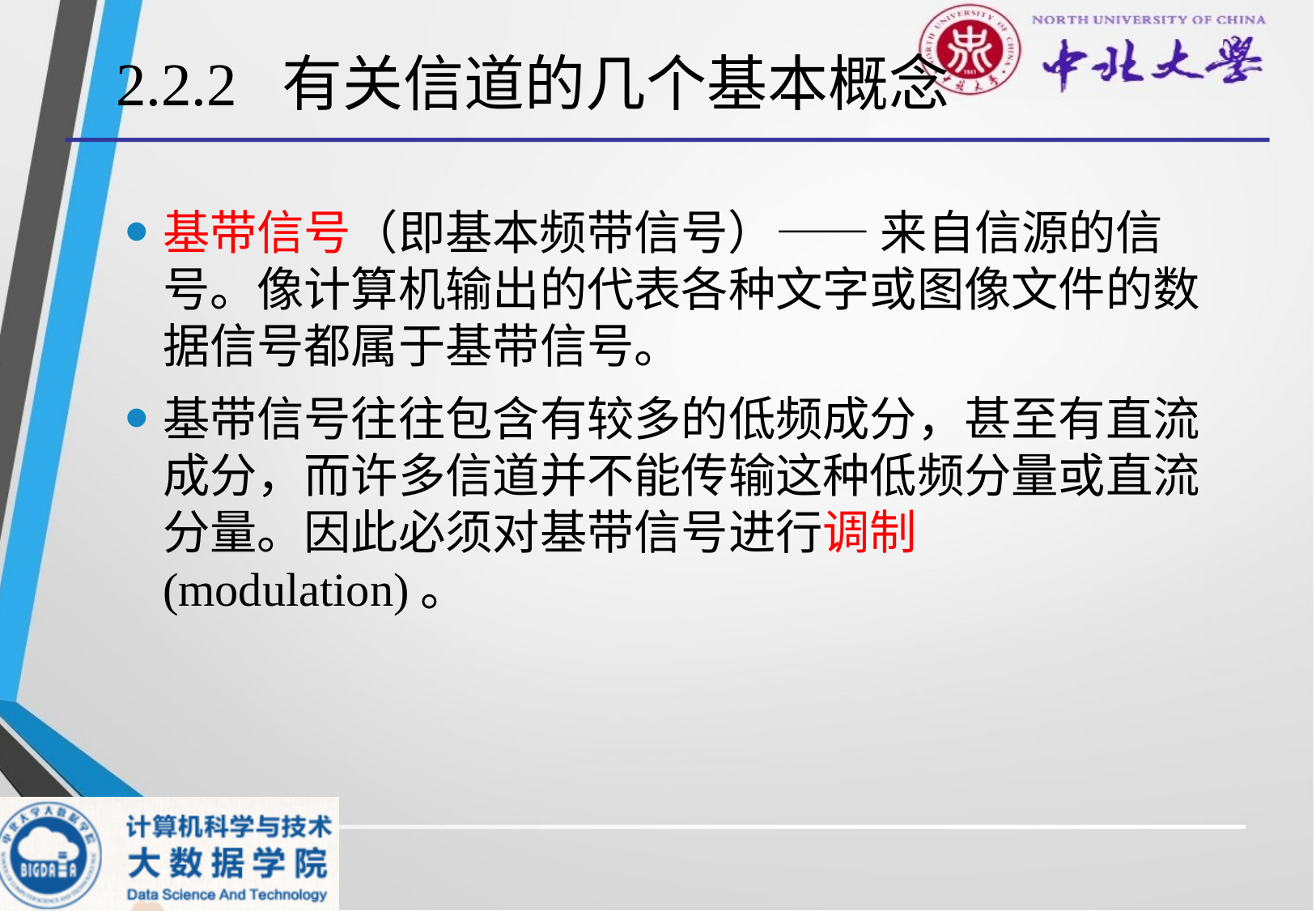

# 2.2.2  有关信道的几个基本概念
基带信号（即基本频带信号）—— 来自信源的信号。像计算机输出的代表各种文字或图像文件的数据信号都属于基带信号。
基带信号往往包含有较多的低频成分，甚至有直流成分，而许多信道并不能传输这种低频分量或直流分量。因此必须对基带信号进行调制 (modulation)。
21